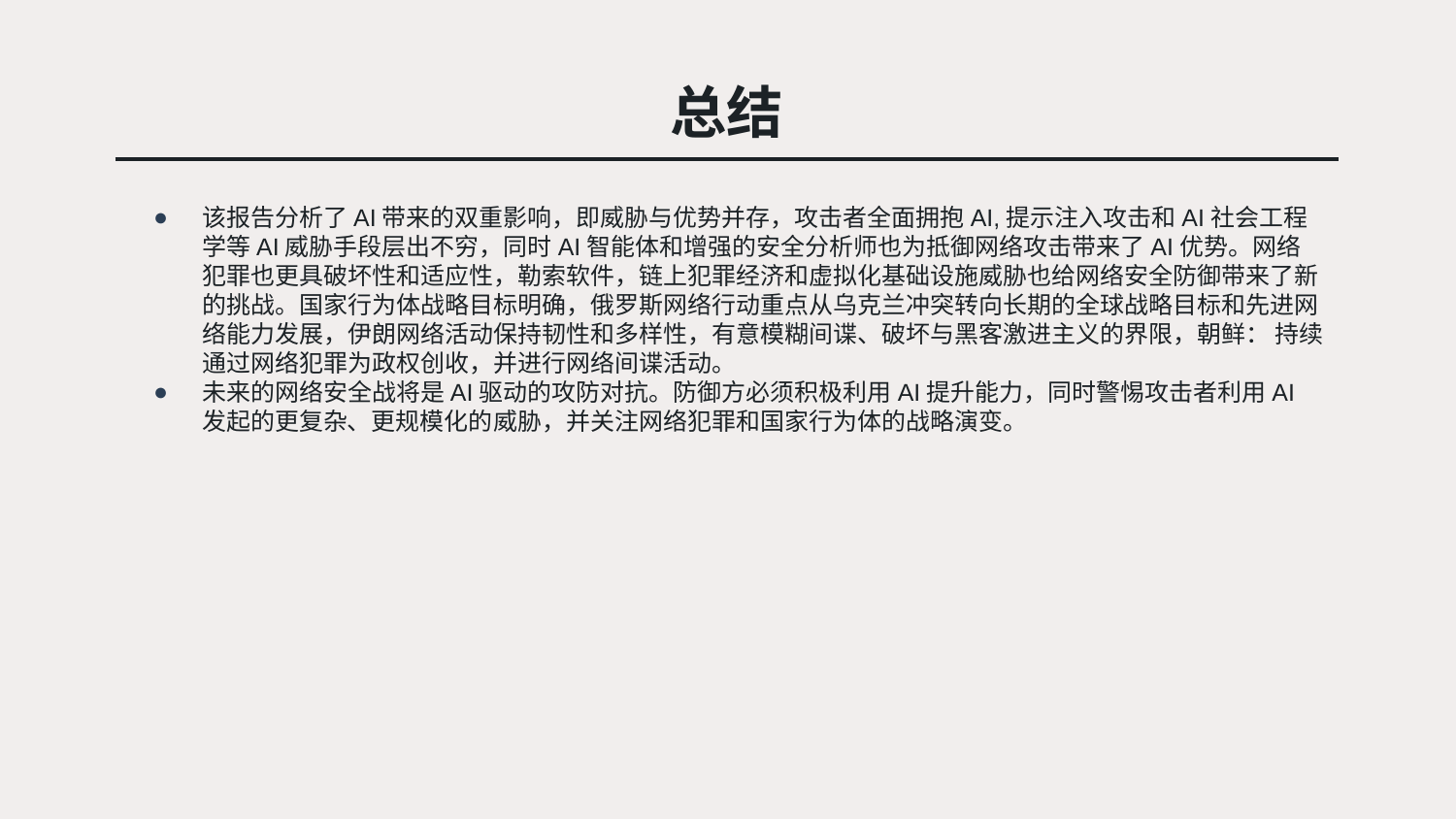

# 总结
该报告分析了AI带来的双重影响，即威胁与优势并存，攻击者全面拥抱AI,提示注入攻击和AI社会工程学等AI威胁手段层出不穷，同时AI智能体和增强的安全分析师也为抵御网络攻击带来了AI优势。网络犯罪也更具破坏性和适应性，勒索软件，链上犯罪经济和虚拟化基础设施威胁也给网络安全防御带来了新的挑战。国家行为体战略目标明确，俄罗斯网络行动重点从乌克兰冲突转向长期的全球战略目标和先进网络能力发展，伊朗网络活动保持韧性和多样性，有意模糊间谍、破坏与黑客激进主义的界限，朝鲜： 持续通过网络犯罪为政权创收，并进行网络间谍活动。
未来的网络安全战将是AI驱动的攻防对抗。防御方必须积极利用AI提升能力，同时警惕攻击者利用AI发起的更复杂、更规模化的威胁，并关注网络犯罪和国家行为体的战略演变。